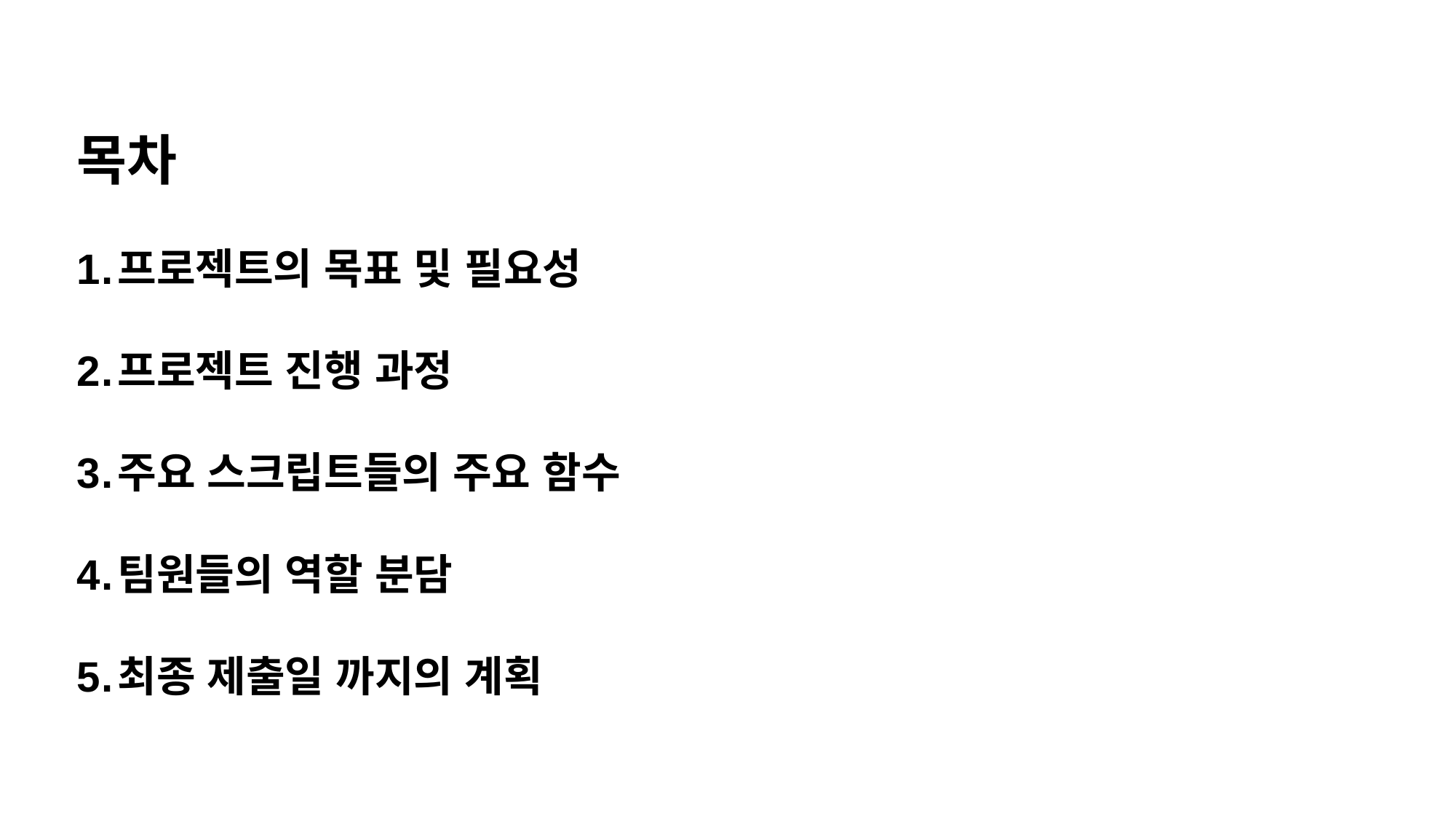

목차
프로젝트의 목표 및 필요성
프로젝트 진행 과정
주요 스크립트들의 주요 함수
팀원들의 역할 분담
최종 제출일 까지의 계획